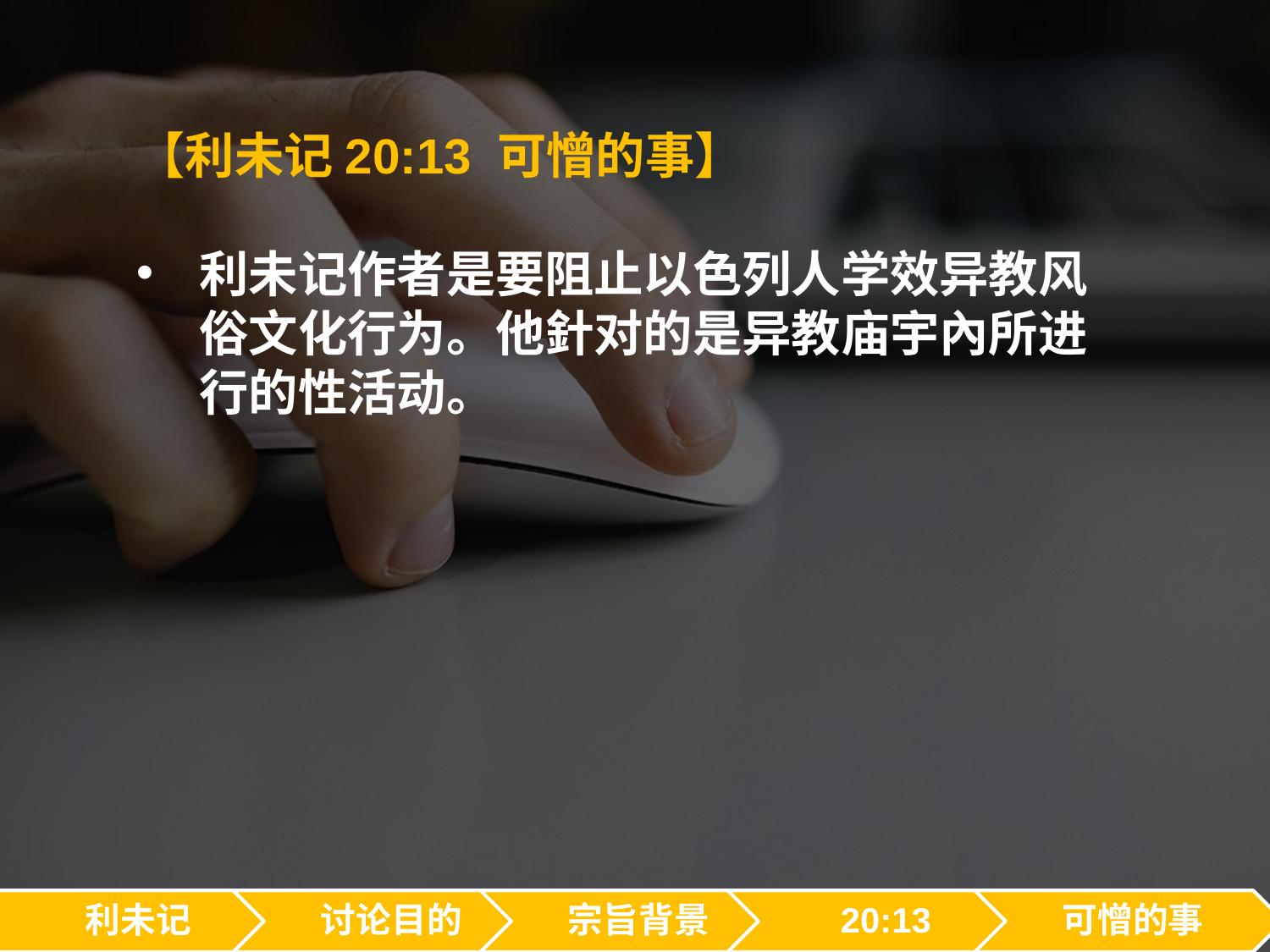

【利未记20:13 可憎的事】

利未记作者是要阻止以色列人学效异教风 俗文化行为。他針对的是异教庙宇內所进行的性活动。

利未记
讨论目的
宗旨背景
20:13
可憎的事